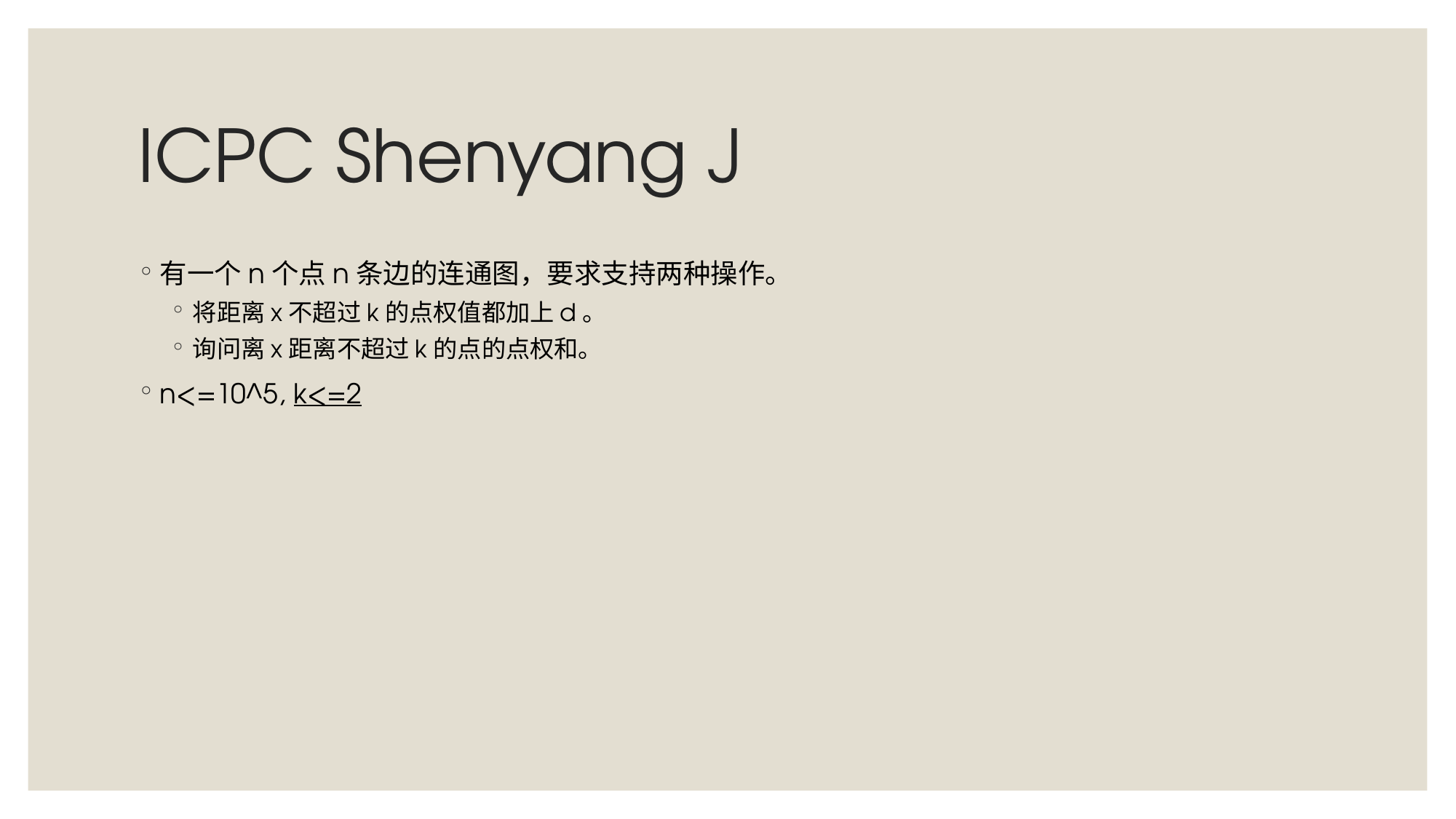

# ICPC Shenyang J
有一个n个点n条边的连通图，要求支持两种操作。
将距离x不超过k的点权值都加上d。
询问离x距离不超过k的点的点权和。
n<=10^5, k<=2